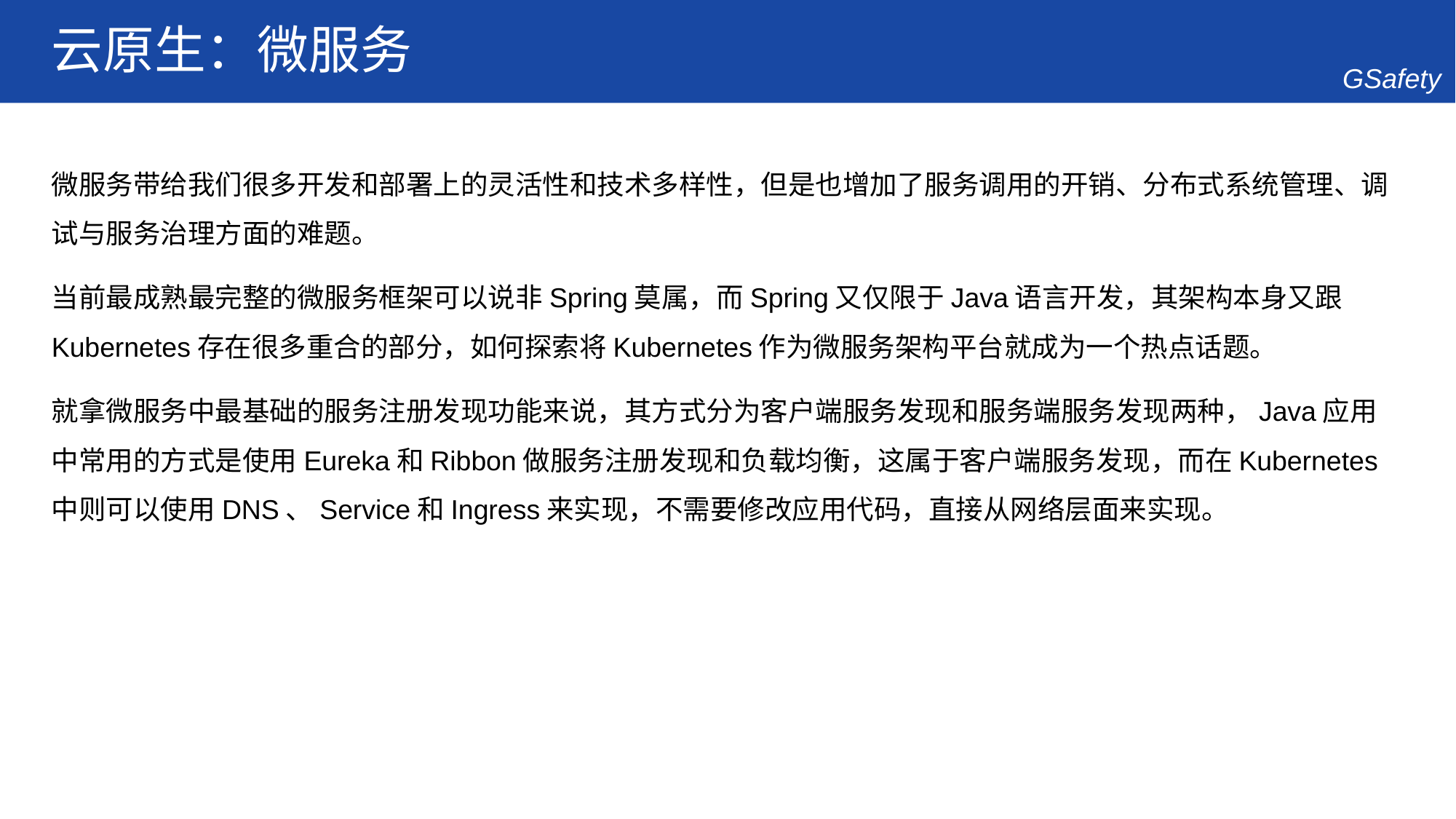

# 云原生：微服务
微服务带给我们很多开发和部署上的灵活性和技术多样性，但是也增加了服务调用的开销、分布式系统管理、调试与服务治理方面的难题。
当前最成熟最完整的微服务框架可以说非Spring莫属，而Spring又仅限于Java语言开发，其架构本身又跟Kubernetes存在很多重合的部分，如何探索将Kubernetes作为微服务架构平台就成为一个热点话题。
就拿微服务中最基础的服务注册发现功能来说，其方式分为客户端服务发现和服务端服务发现两种，Java应用中常用的方式是使用Eureka和Ribbon做服务注册发现和负载均衡，这属于客户端服务发现，而在Kubernetes中则可以使用DNS、Service和Ingress来实现，不需要修改应用代码，直接从网络层面来实现。